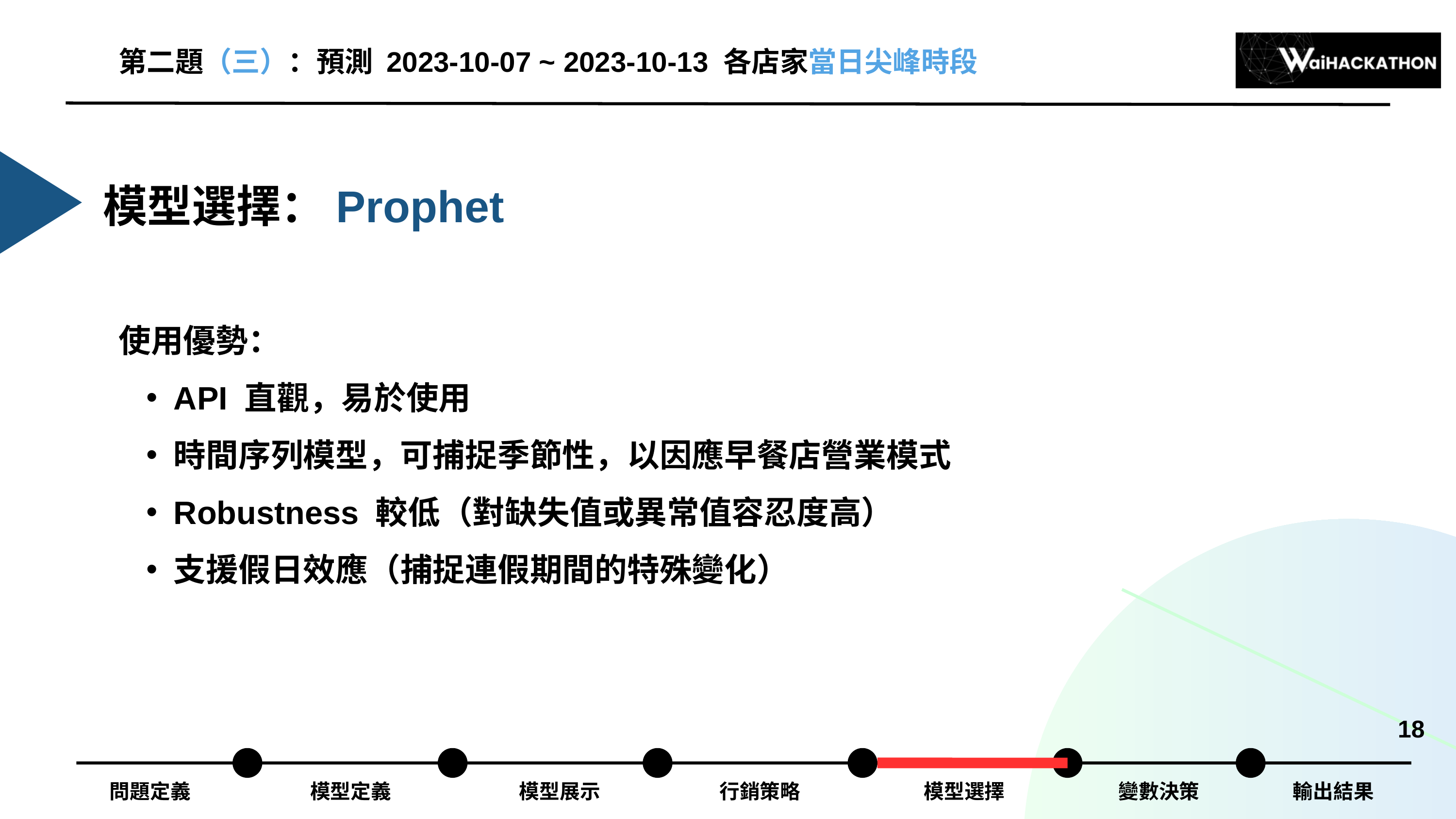

第二題（三）：預測 2023-10-07 ~ 2023-10-13 各店家當日尖峰時段

模型選擇：Prophet
使用優勢：
API 直觀，易於使用
時間序列模型，可捕捉季節性，以因應早餐店營業模式
Robustness 較低（對缺失值或異常值容忍度高）
支援假日效應（捕捉連假期間的特殊變化）

18

問題定義
模型定義
模型展示
行銷策略
模型選擇
變數決策
輸出結果